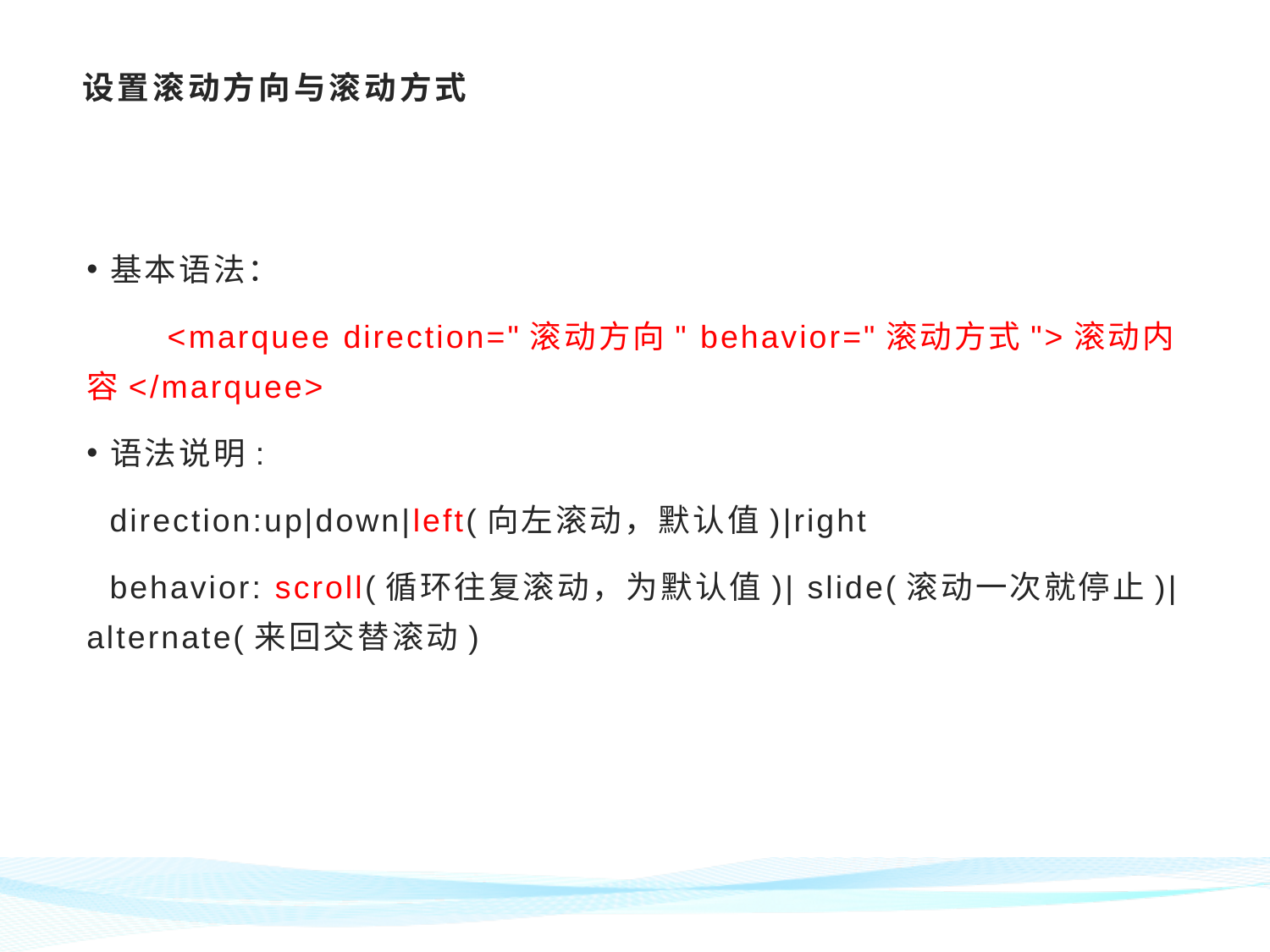

# 设置滚动方向与滚动方式
基本语法：
       <marquee direction="滚动方向" behavior="滚动方式">滚动内容</marquee>
语法说明:
  direction:up|down|left(向左滚动，默认值)|right
  behavior: scroll(循环往复滚动，为默认值)| slide(滚动一次就停止)| alternate(来回交替滚动)